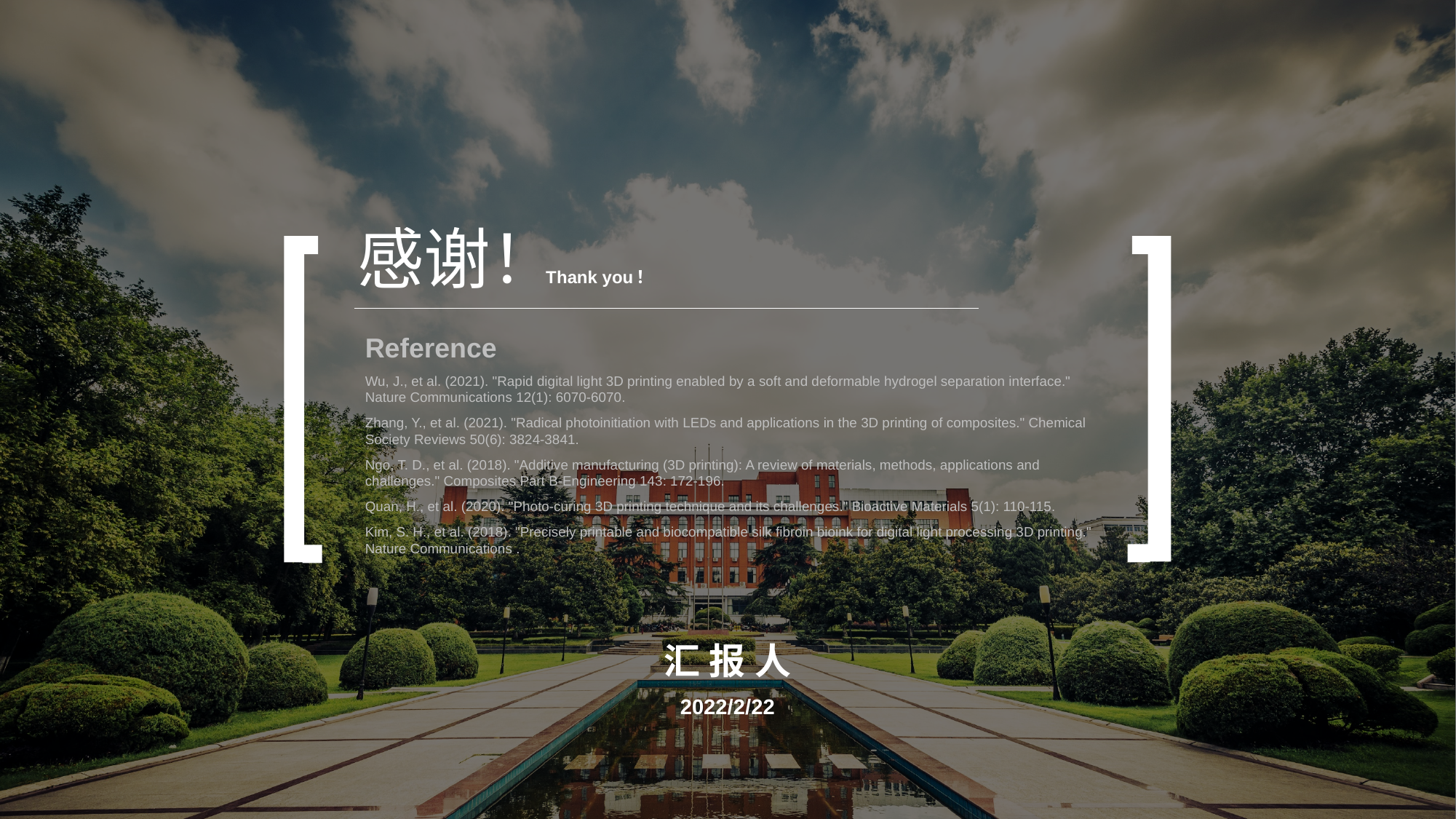

感谢！

Thank you！
Reference
Wu, J., et al. (2021). "Rapid digital light 3D printing enabled by a soft and deformable hydrogel separation interface." Nature Communications 12(1): 6070-6070.
Zhang, Y., et al. (2021). "Radical photoinitiation with LEDs and applications in the 3D printing of composites." Chemical Society Reviews 50(6): 3824-3841.
Ngo, T. D., et al. (2018). "Additive manufacturing (3D printing): A review of materials, methods, applications and challenges." Composites Part B-Engineering 143: 172-196.
Quan, H., et al. (2020). "Photo-curing 3D printing technique and its challenges." Bioactive Materials 5(1): 110-115.
Kim, S. H., et al. (2018). "Precisely printable and biocompatible silk fibroin bioink for digital light processing 3D printing." Nature Communications .

汇报人
2022/2/22